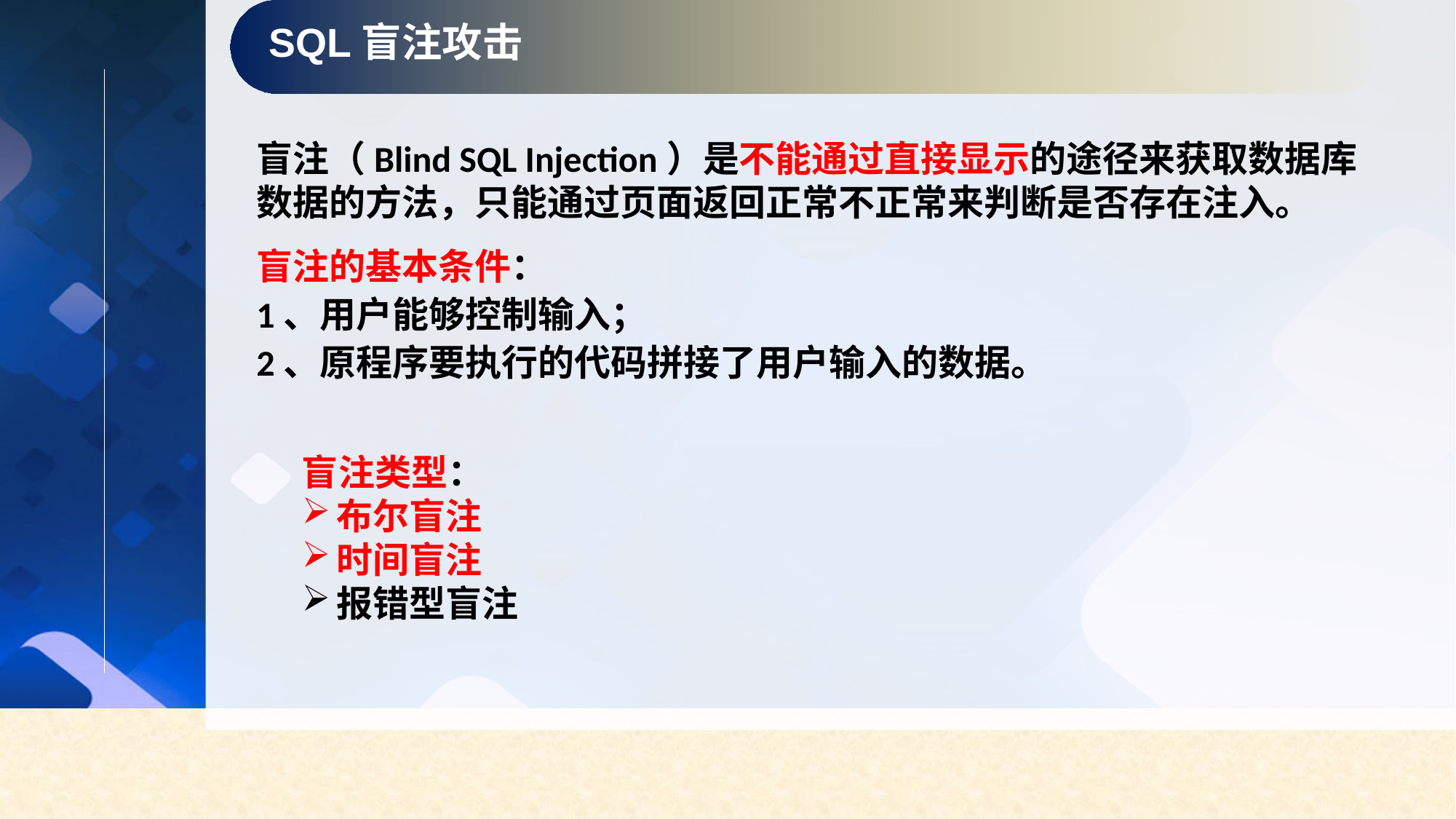

SQL盲注攻击
盲注（Blind SQL Injection）是不能通过直接显示的途径来获取数据库数据的方法，只能通过页面返回正常不正常来判断是否存在注入。
盲注的基本条件：
1、用户能够控制输入；
2、原程序要执行的代码拼接了用户输入的数据。
盲注类型：
布尔盲注
时间盲注
报错型盲注